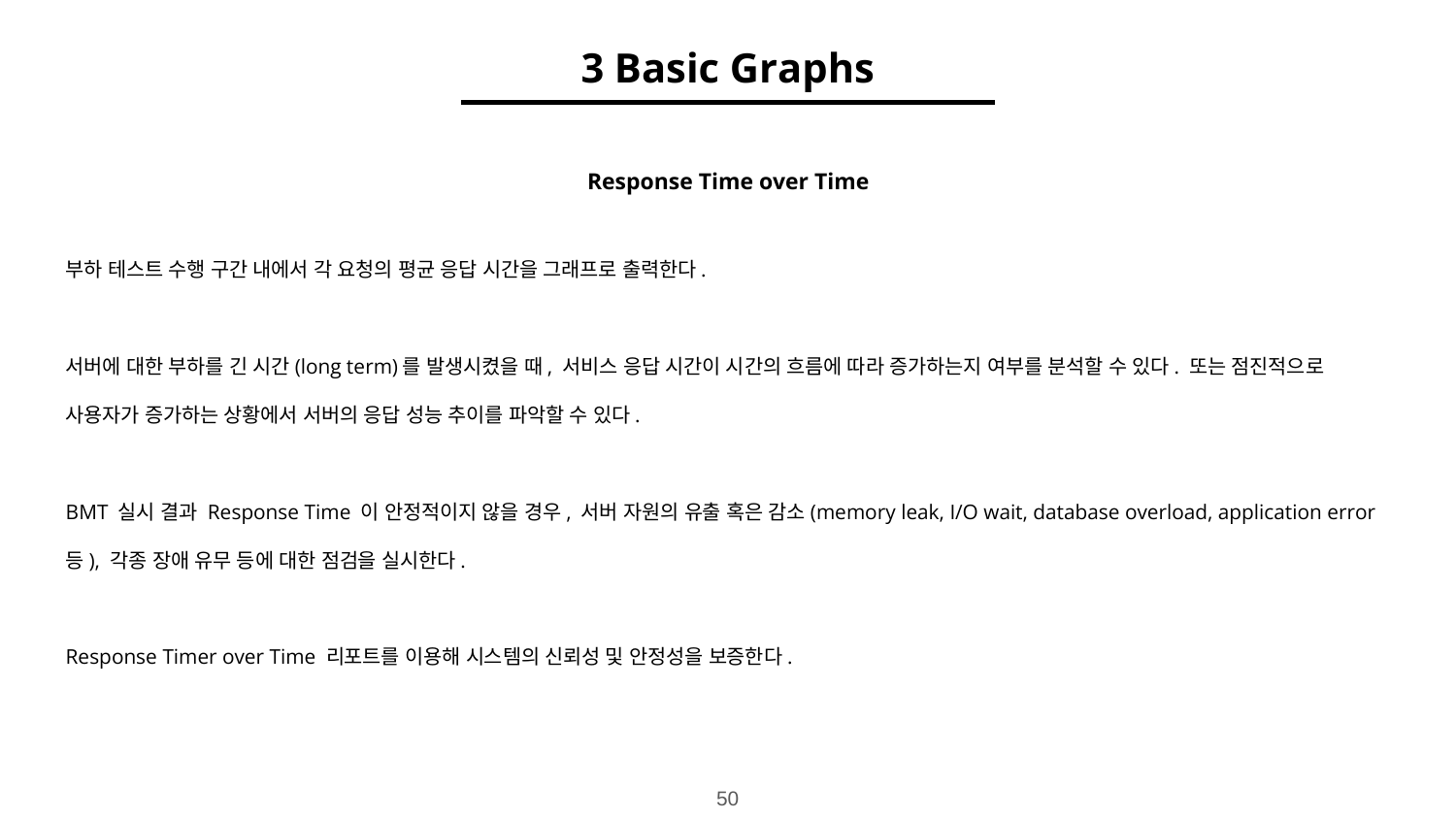

3 Basic Graphs
Response Time over Time
부하 테스트 수행 구간 내에서 각 요청의 평균 응답 시간을 그래프로 출력한다.

서버에 대한 부하를 긴 시간(long term)를 발생시켰을 때, 서비스 응답 시간이 시간의 흐름에 따라 증가하는지 여부를 분석할 수 있다. 또는 점진적으로 사용자가 증가하는 상황에서 서버의 응답 성능 추이를 파악할 수 있다.

BMT 실시 결과 Response Time 이 안정적이지 않을 경우, 서버 자원의 유출 혹은 감소(memory leak, I/O wait, database overload, application error 등), 각종 장애 유무 등에 대한 점검을 실시한다.

Response Timer over Time 리포트를 이용해 시스템의 신뢰성 및 안정성을 보증한다.
50